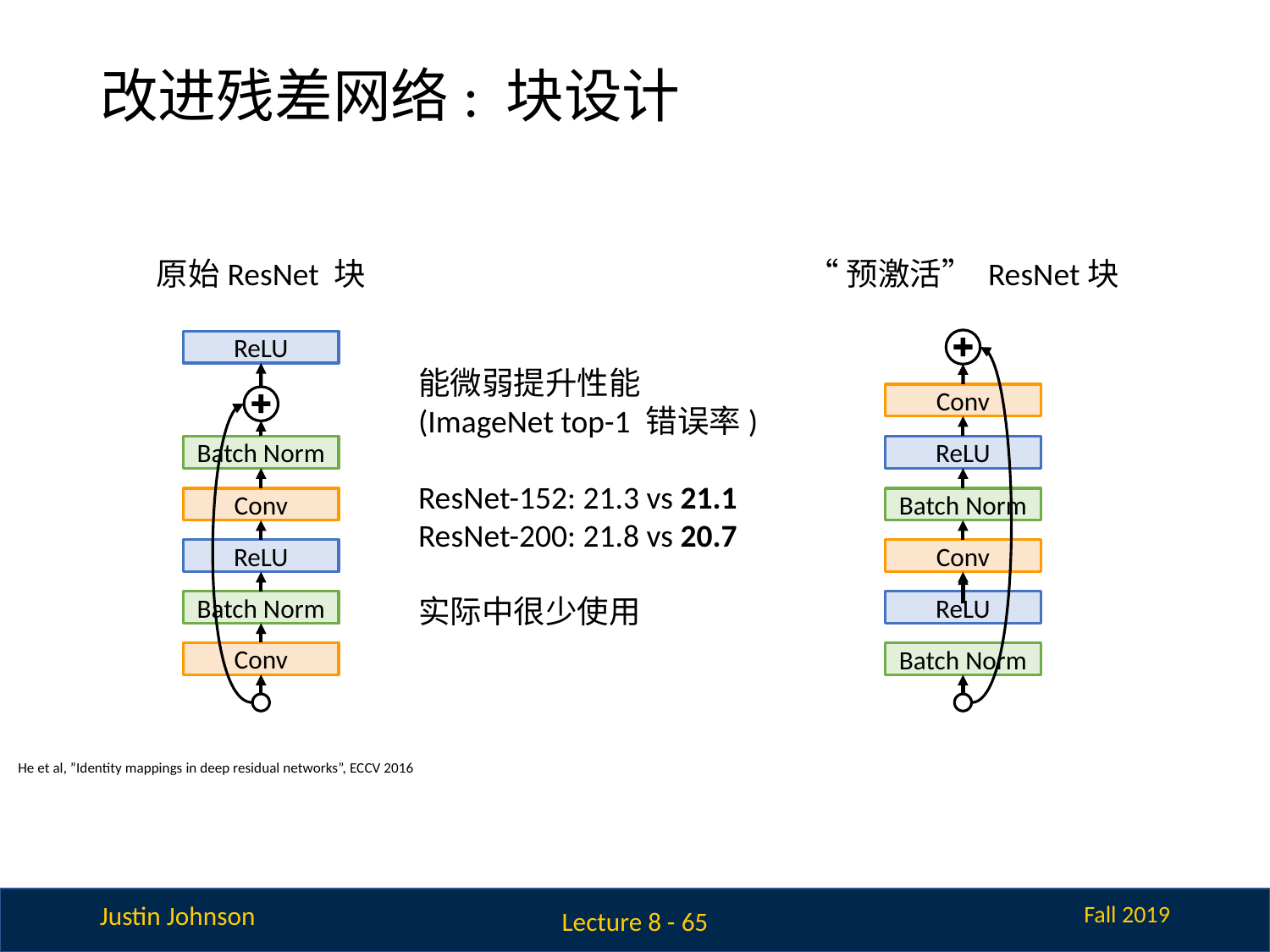

# 改进残差网络: 块设计
“预激活” ResNet块
原始ResNet 块

ReLU
能微弱提升性能
(ImageNet top-1 错误率)

ResNet-152: 21.3 vs 21.1
ResNet-200: 21.8 vs 20.7

实际中很少使用
Conv

Batch Norm
ReLU
Conv
Batch Norm
ReLU
Conv
Batch Norm
ReLU
Conv
Batch Norm

He et al, ”Identity mappings in deep residual networks”, ECCV 2016
Lecture 8 - 65